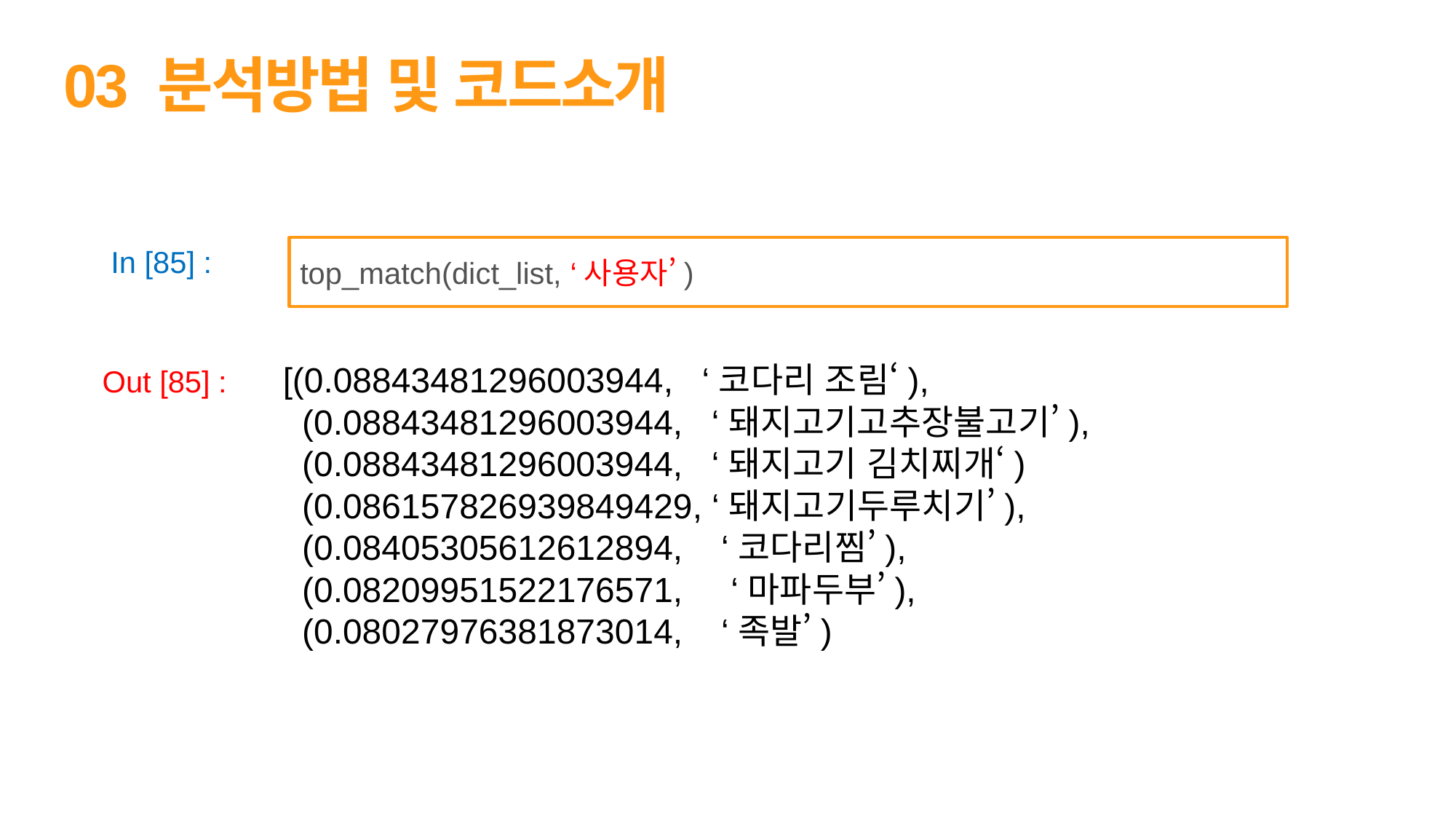

03 분석방법 및 코드소개
In [85] :
top_match(dict_list, ‘사용자’)
[(0.08843481296003944,   ‘코다리 조림‘),
  (0.08843481296003944,   ‘돼지고기고추장불고기’),
  (0.08843481296003944,   ‘돼지고기 김치찌개‘)
  (0.086157826939849429, ‘돼지고기두루치기’),
  (0.08405305612612894,    ‘코다리찜’),
  (0.08209951522176571,     ‘마파두부’),
  (0.08027976381873014,    ‘족발’)

Out [85] :